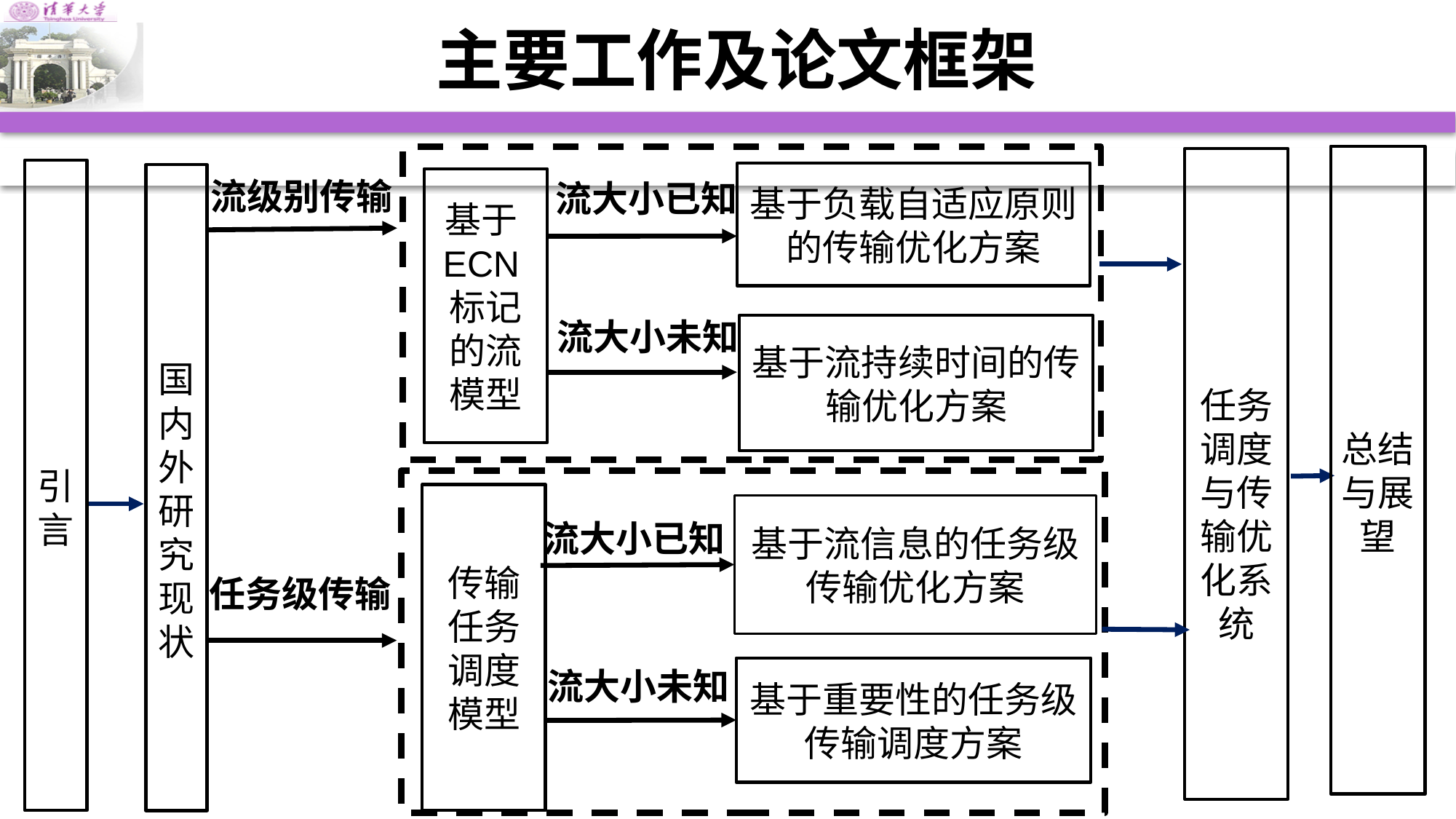

# 主要工作及论文框架

总结与展望

任务调度与传输优化系统

引言
基于负载自适应原则的传输优化方案

国内外研究现状
流级别传输
基于ECN标记的流模型
流大小已知
流大小未知
基于流持续时间的传输优化方案

传输任务调度模型
基于流信息的任务级传输优化方案
流大小已知
任务级传输
基于重要性的任务级传输调度方案
流大小未知